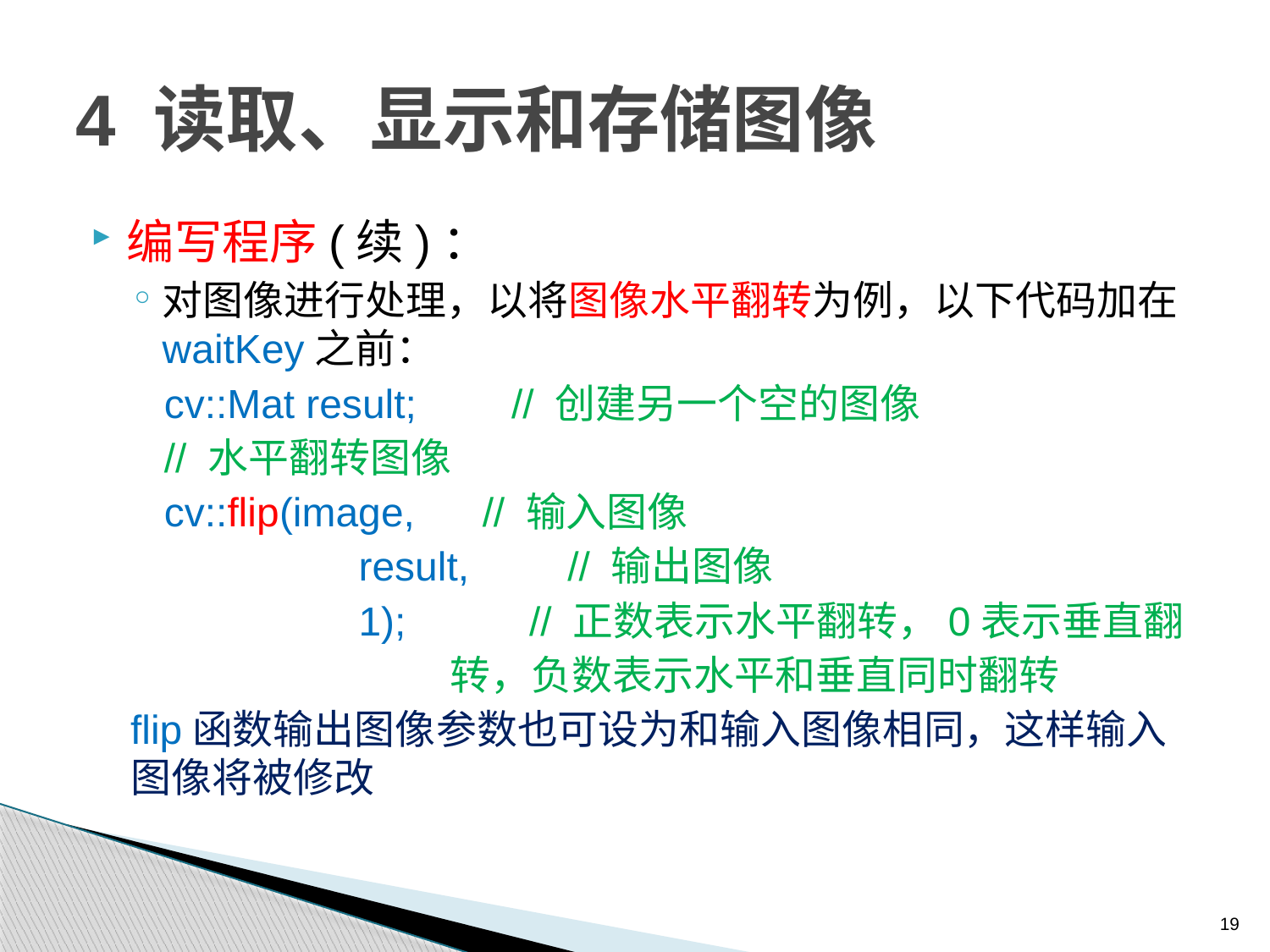

# 4 读取、显示和存储图像
编写程序(续)：
对图像进行处理，以将图像水平翻转为例，以下代码加在waitKey之前：
   cv::Mat result;	// 创建另一个空的图像
   // 水平翻转图像
   cv::flip(image,      // 输入图像
	         result,	     // 输出图像
	         1);           // 正数表示水平翻转，0表示垂直翻
                                  转，负数表示水平和垂直同时翻转
flip函数输出图像参数也可设为和输入图像相同，这样输入图像将被修改
19